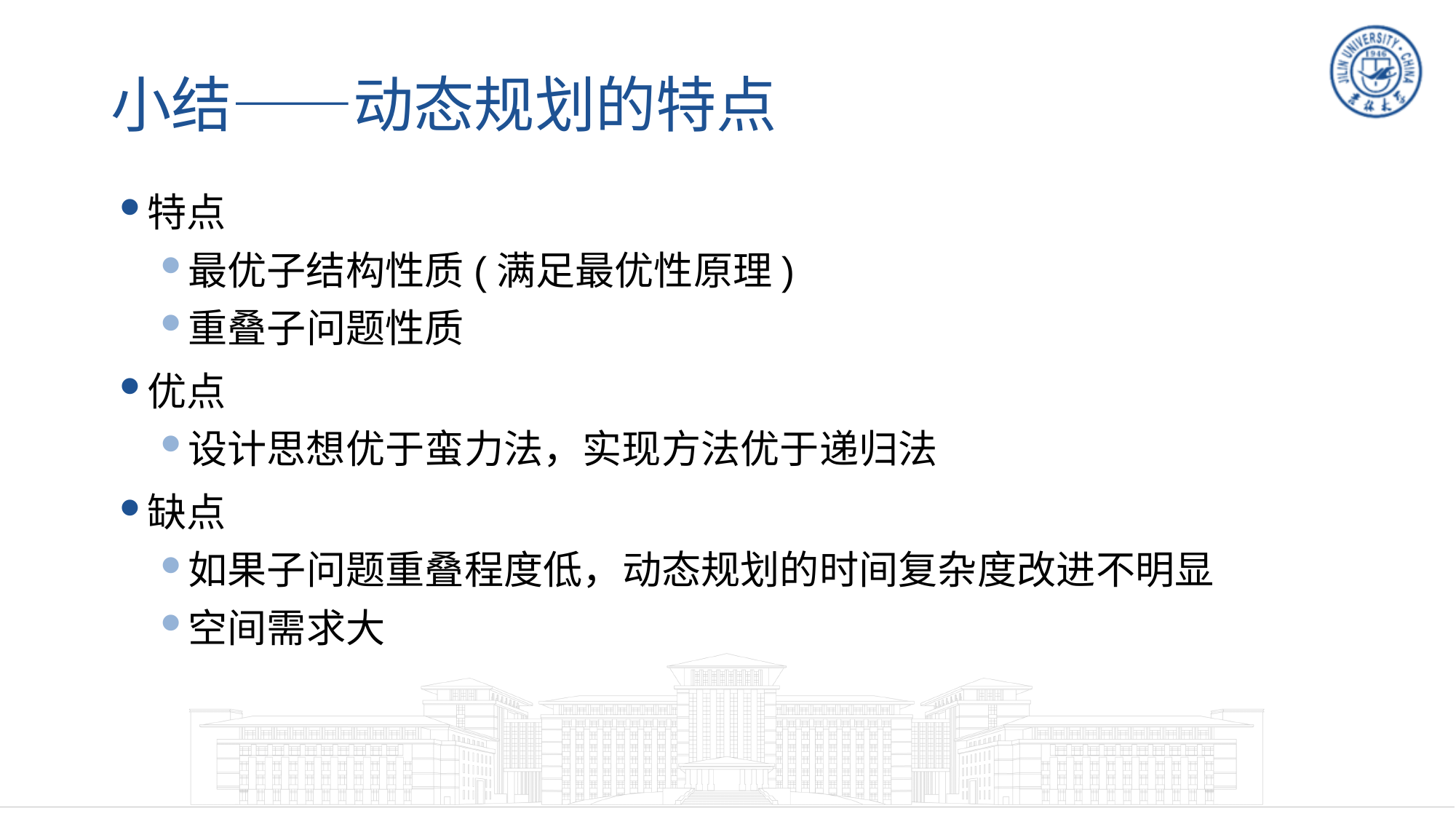

# 小结——动态规划的特点
特点
最优子结构性质(满足最优性原理)
重叠子问题性质
优点
设计思想优于蛮力法，实现方法优于递归法
缺点
如果子问题重叠程度低，动态规划的时间复杂度改进不明显
空间需求大
15